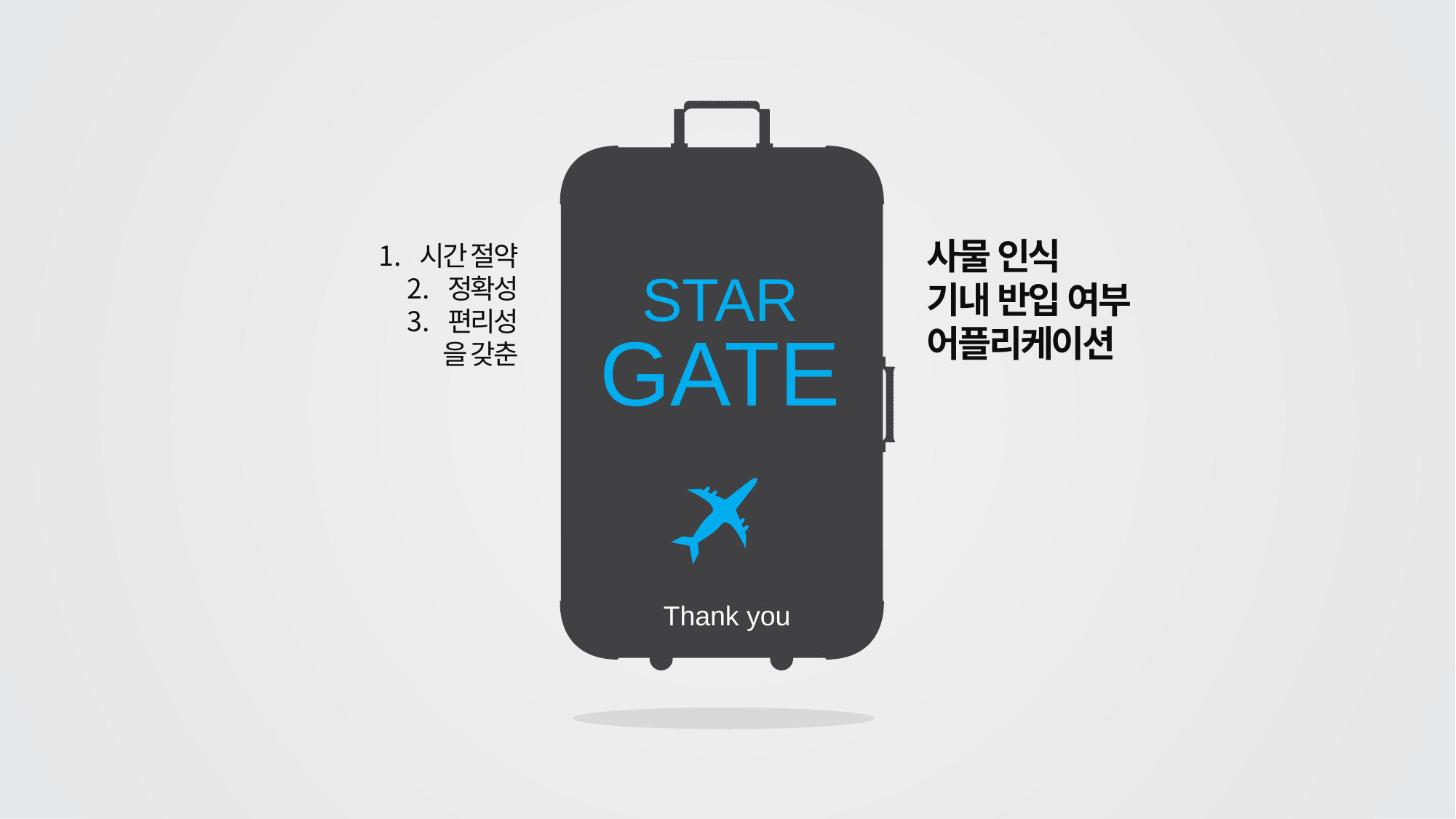

사물 인식
기내 반입 여부
어플리케이션
시간 절약
정확성
편리성
을 갖춘
STAR
GATE

Thank you